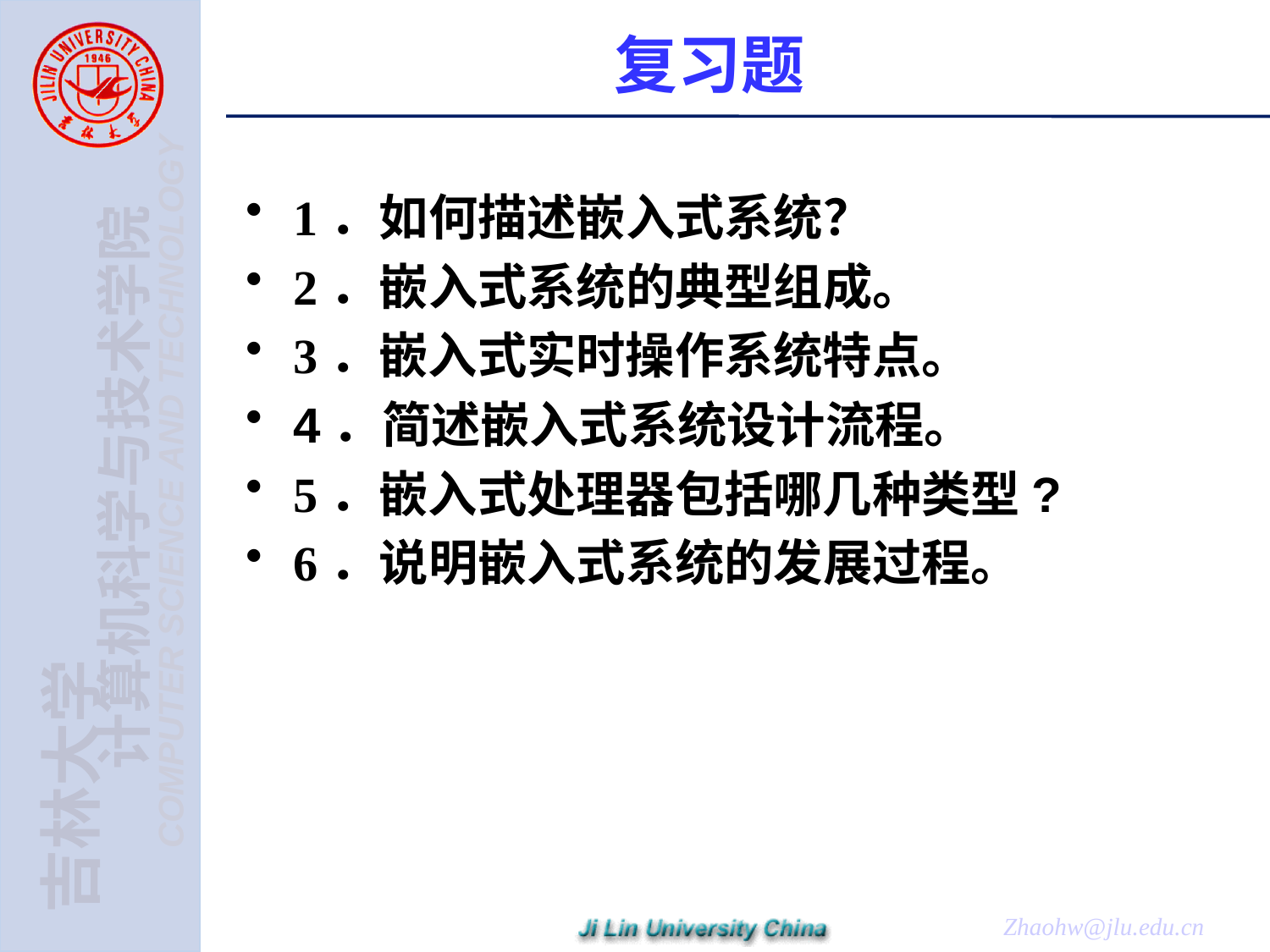

# 复习题
1．如何描述嵌入式系统？
2．嵌入式系统的典型组成。
3．嵌入式实时操作系统特点。
4．简述嵌入式系统设计流程。
5．嵌入式处理器包括哪几种类型?
6．说明嵌入式系统的发展过程。